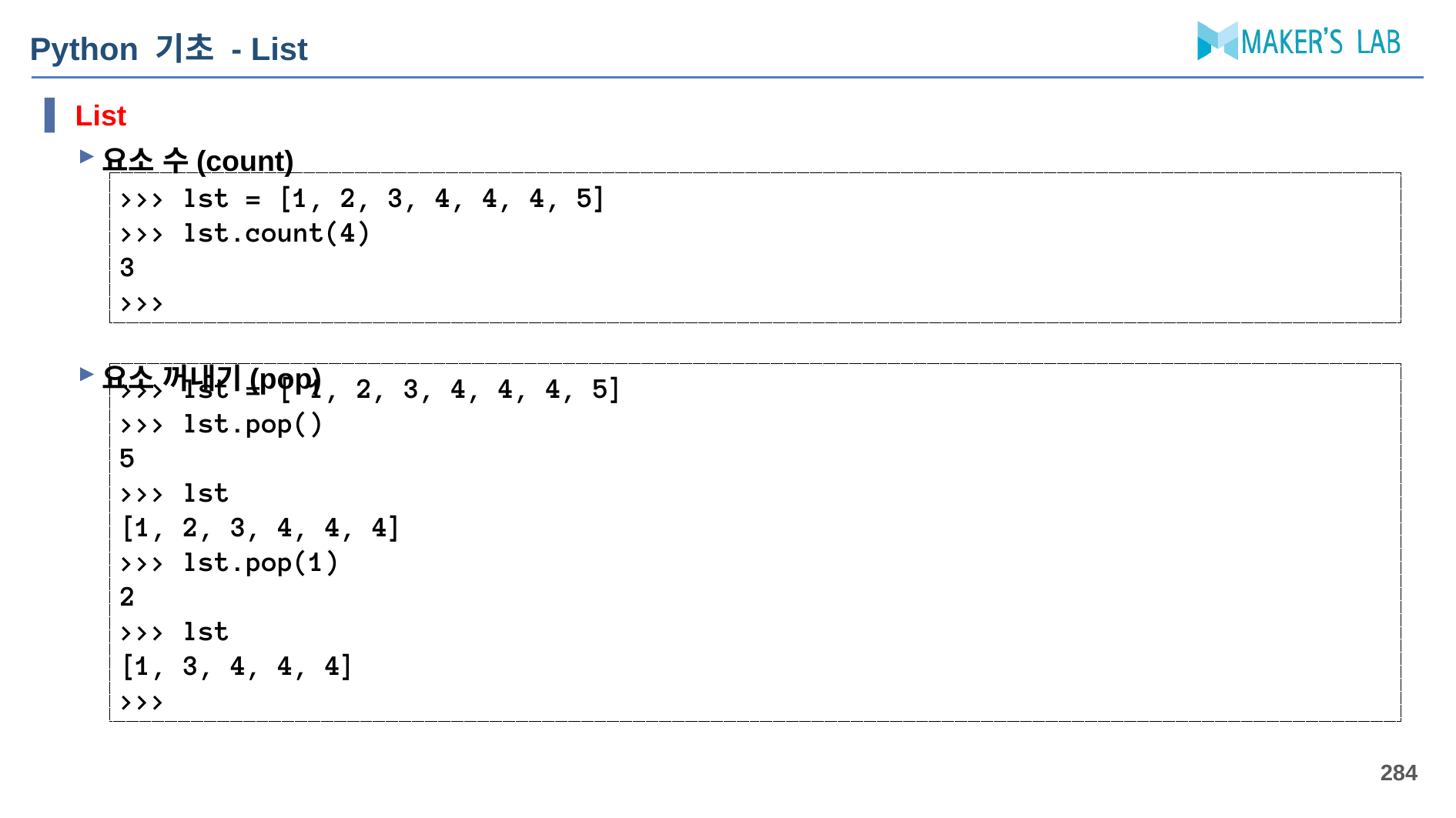

# Python 기초 - List
List
요소 수(count)

요소 꺼내기(pop)
>>> lst = [1, 2, 3, 4, 4, 4, 5]
>>> lst.count(4)
3
>>>
>>> lst = [ 1, 2, 3, 4, 4, 4, 5]
>>> lst.pop()
5
>>> lst
[1, 2, 3, 4, 4, 4]
>>> lst.pop(1)
2
>>> lst
[1, 3, 4, 4, 4]
>>>
284